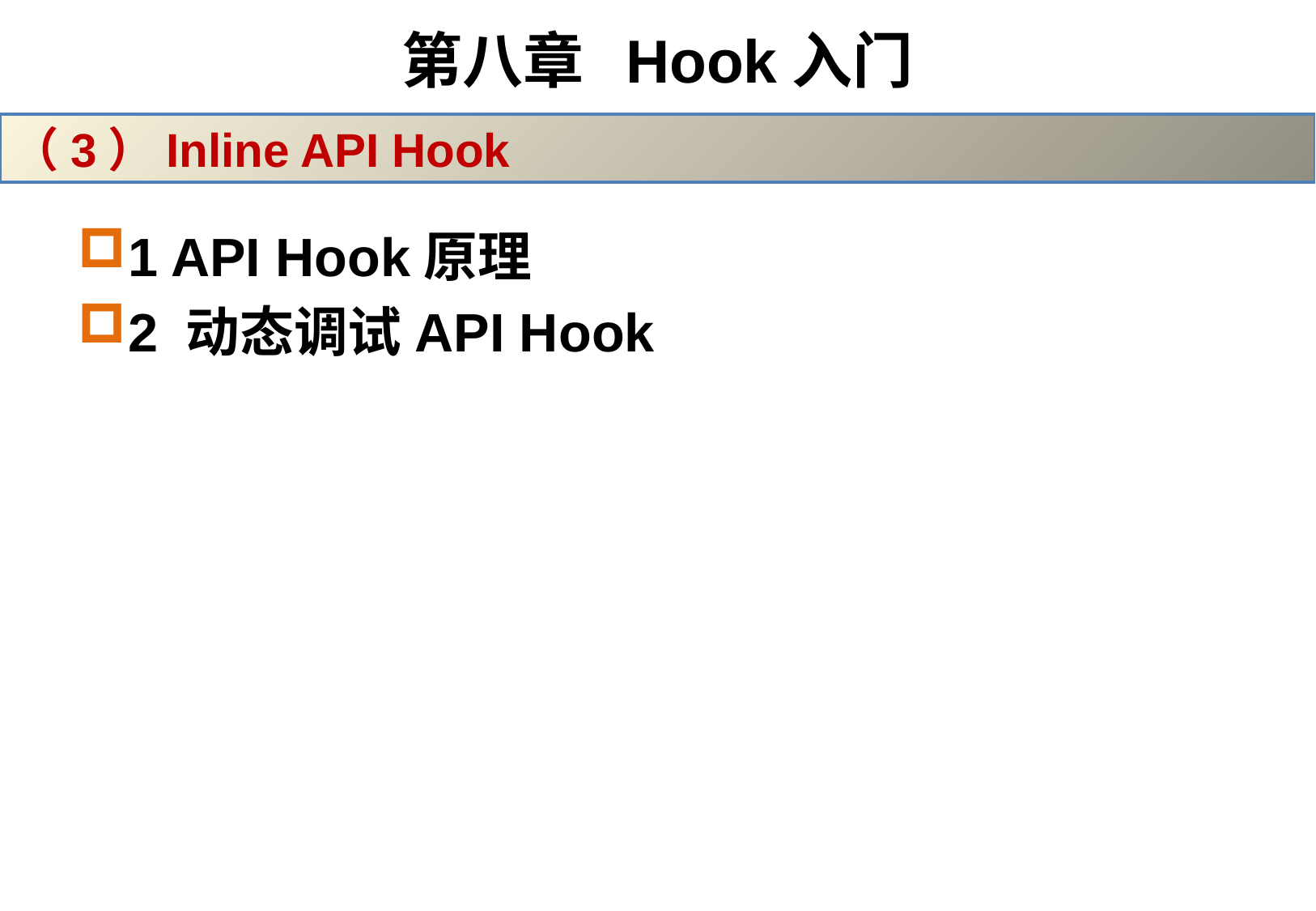

# 第八章  Hook入门
（3）Inline API Hook
1 API Hook原理
2 动态调试API Hook